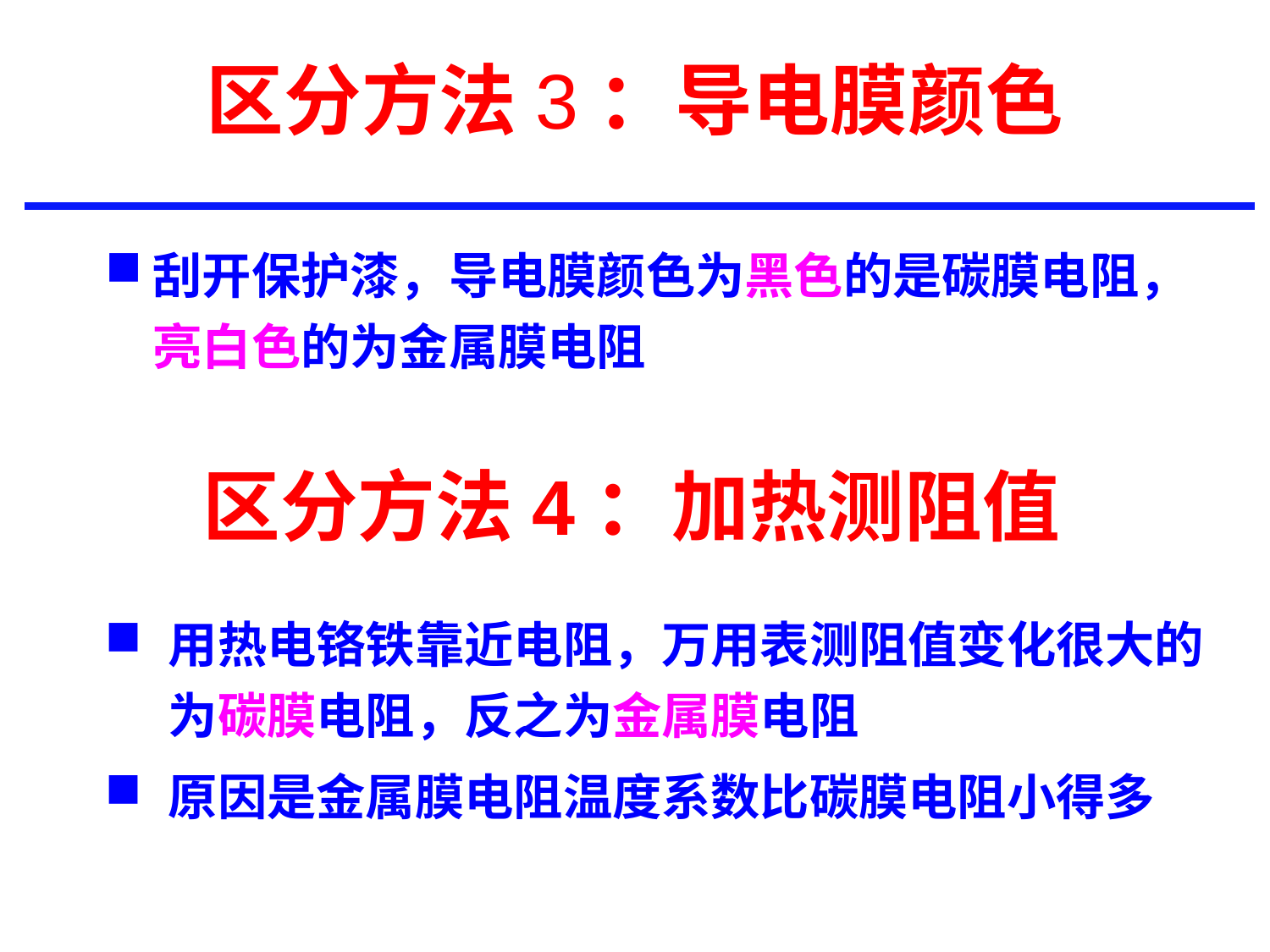

# 区分方法3：导电膜颜色
刮开保护漆，导电膜颜色为黑色的是碳膜电阻，亮白色的为金属膜电阻
区分方法4：加热测阻值
用热电铬铁靠近电阻，万用表测阻值变化很大的为碳膜电阻，反之为金属膜电阻
原因是金属膜电阻温度系数比碳膜电阻小得多